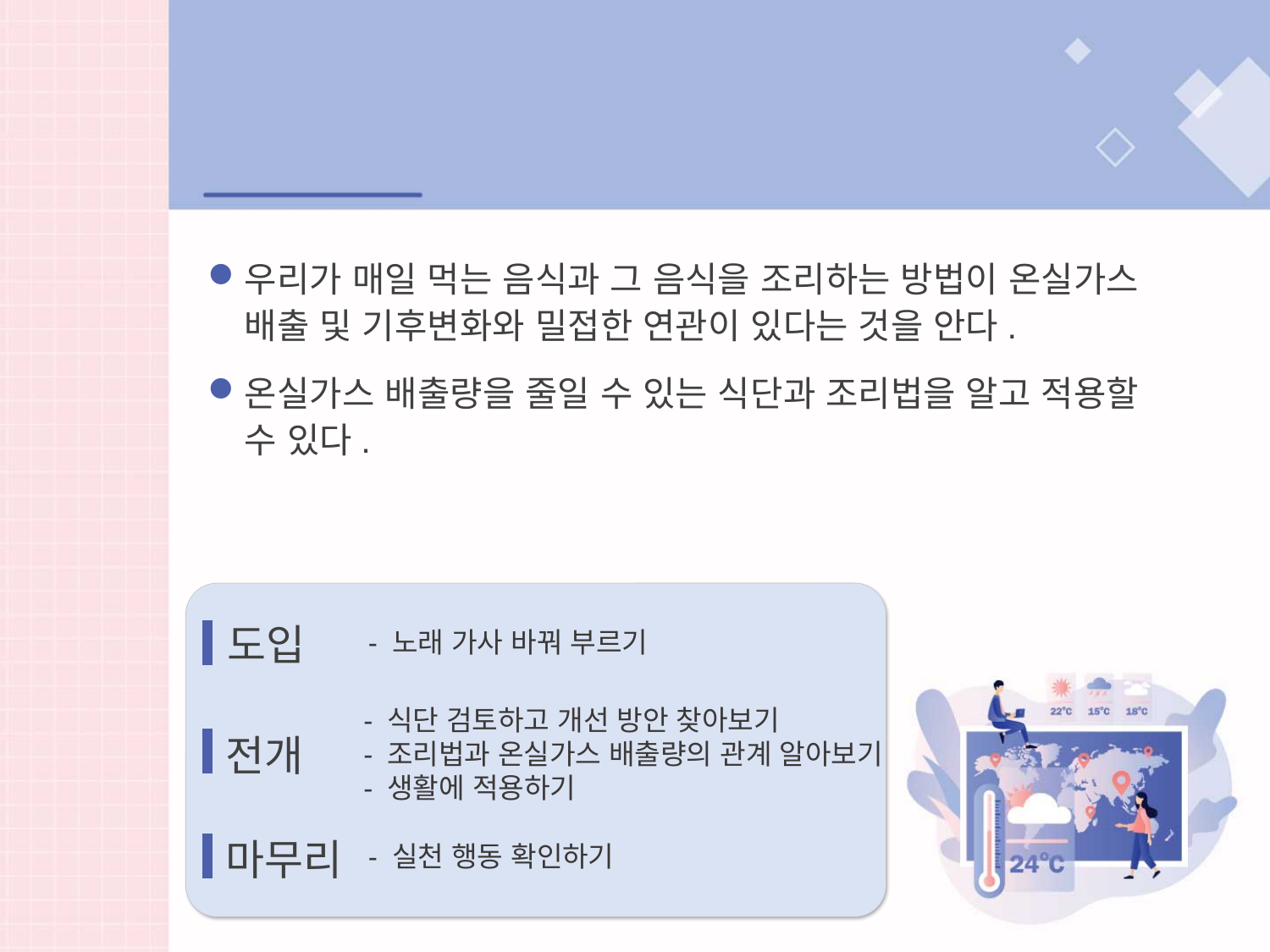

학습목표
우리가 매일 먹는 음식과 그 음식을 조리하는 방법이 온실가스 배출 및 기후변화와 밀접한 연관이 있다는 것을 안다.
온실가스 배출량을 줄일 수 있는 식단과 조리법을 알고 적용할 수 있다.

도입
- 노래 가사 바꿔 부르기
- 식단 검토하고 개선 방안 찾아보기
- 조리법과 온실가스 배출량의 관계 알아보기
- 생활에 적용하기
전개
마무리
- 실천 행동 확인하기